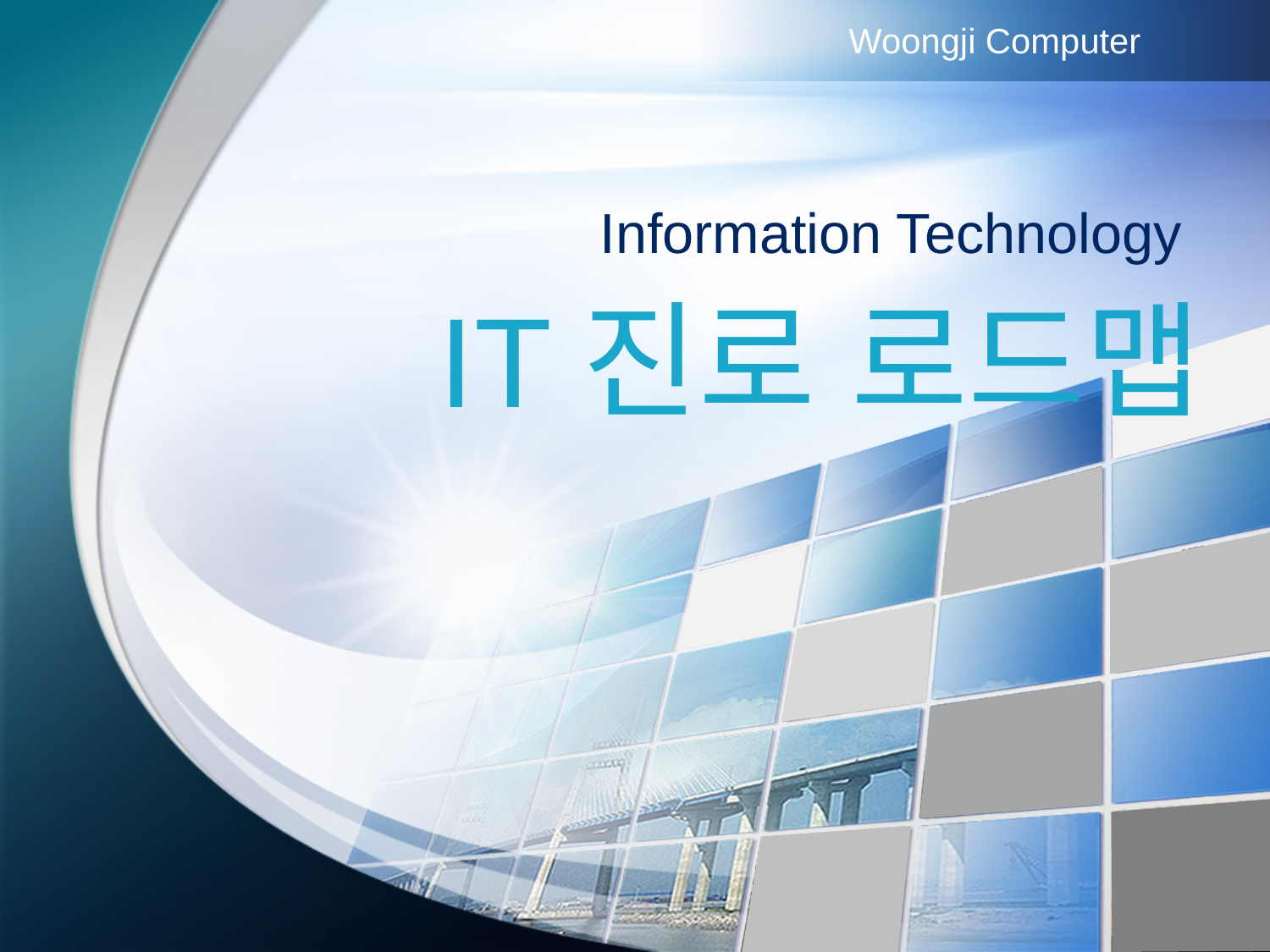

Woongji Computer
Information Technology
# IT진로 로드맵